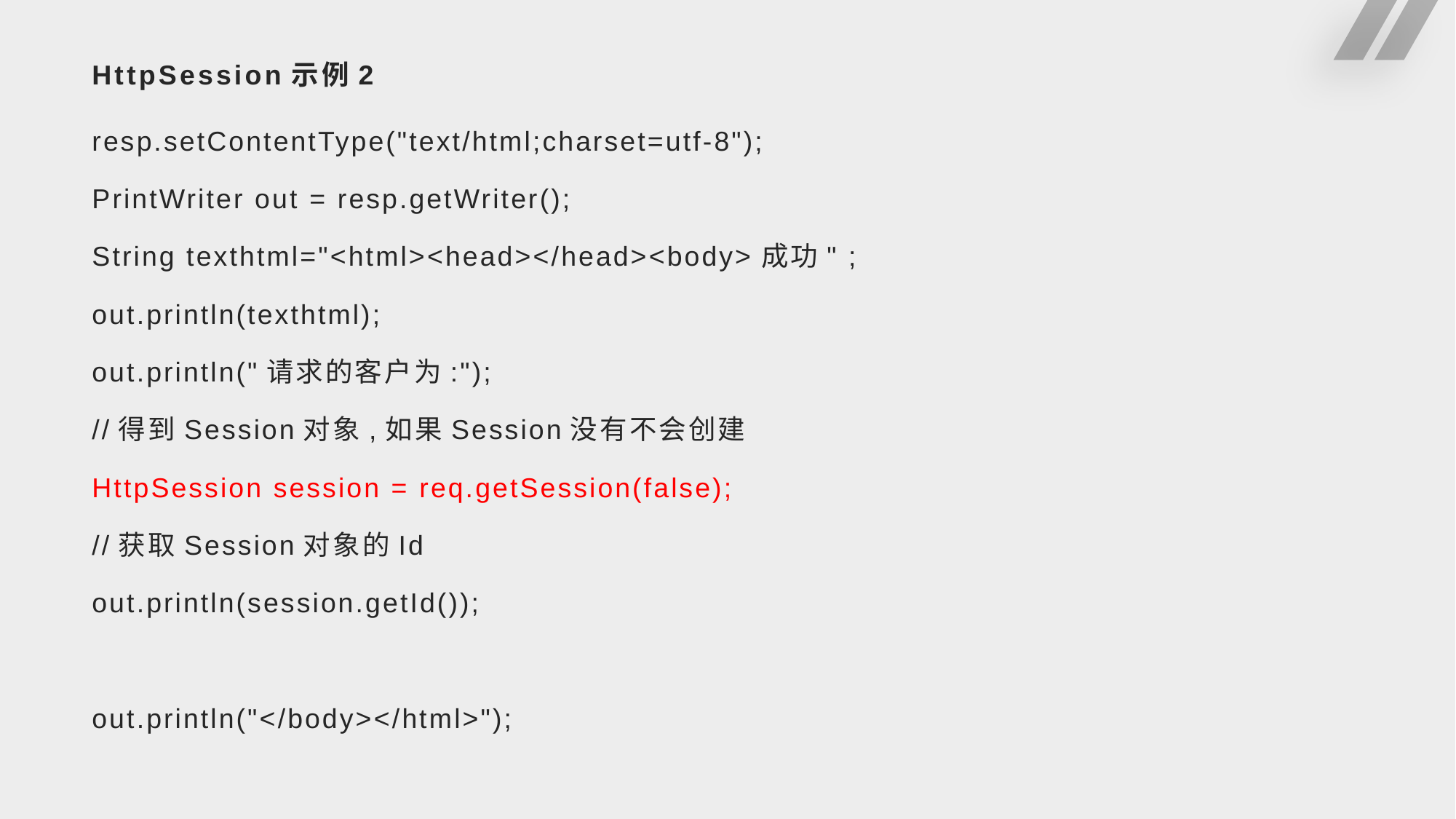

# HttpSession示例2
resp.setContentType("text/html;charset=utf-8");
PrintWriter out = resp.getWriter();
String texthtml="<html><head></head><body>成功" ;
out.println(texthtml);
out.println("请求的客户为:");
//得到Session对象,如果Session没有不会创建
HttpSession session = req.getSession(false);
//获取Session对象的Id
out.println(session.getId());

out.println("</body></html>");